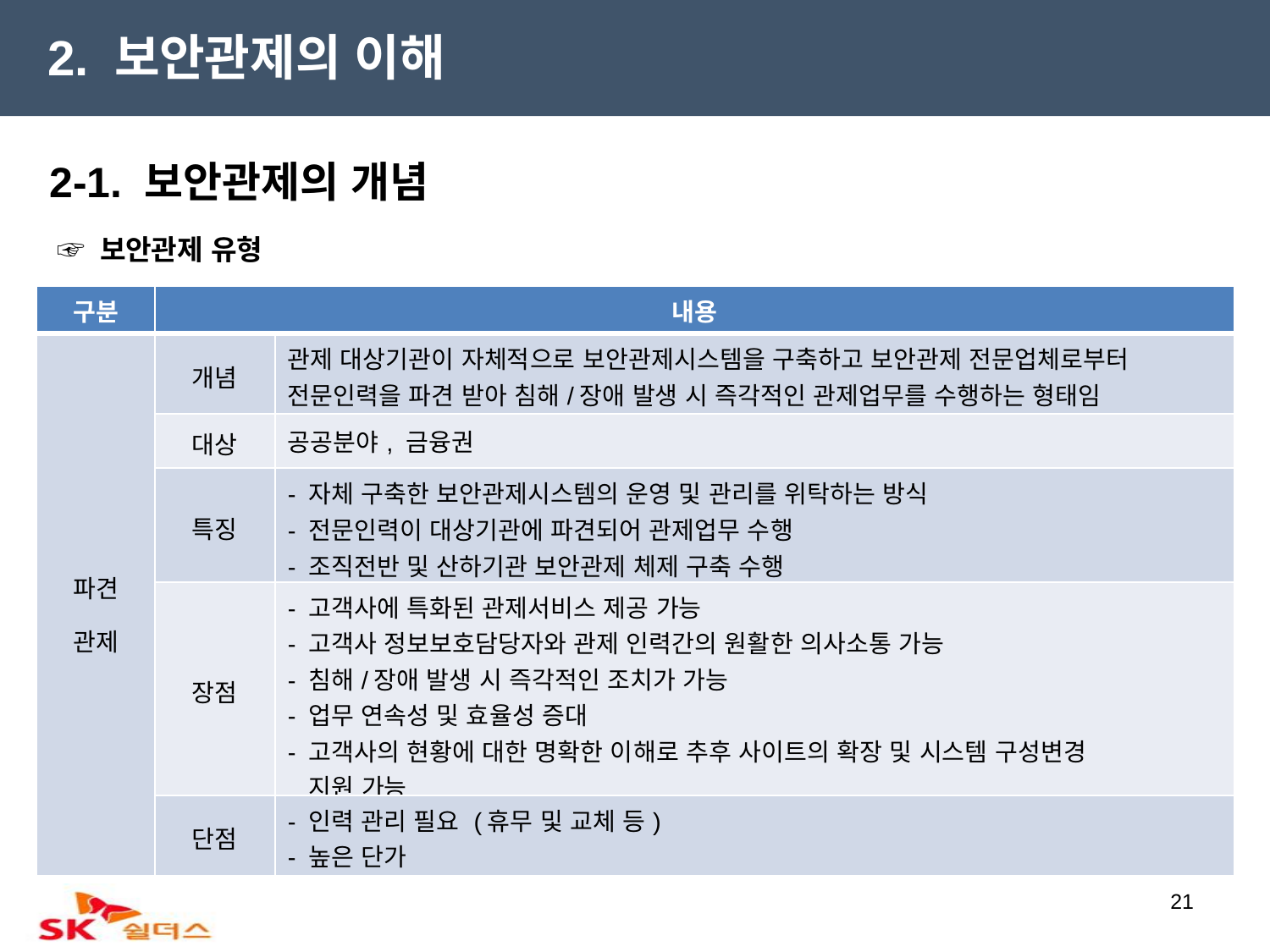

2. 보안관제의 이해
2-1. 보안관제의 개념
 ☞ 보안관제 유형
| 구분 | 내용 |  |
| --- | --- | --- |
| 파견 관제 | 개념 | 관제 대상기관이 자체적으로 보안관제시스템을 구축하고 보안관제 전문업체로부터 전문인력을 파견 받아 침해/장애 발생 시 즉각적인 관제업무를 수행하는 형태임 |
|  | 대상 | 공공분야, 금융권 |
|  | 특징 | - 자체 구축한 보안관제시스템의 운영 및 관리를 위탁하는 방식 - 전문인력이 대상기관에 파견되어 관제업무 수행 - 조직전반 및 산하기관 보안관제 체제 구축 수행 |
|  | 장점 | - 고객사에 특화된 관제서비스 제공 가능 - 고객사 정보보호담당자와 관제 인력간의 원활한 의사소통 가능 - 침해/장애 발생 시 즉각적인 조치가 가능 - 업무 연속성 및 효율성 증대 - 고객사의 현황에 대한 명확한 이해로 추후 사이트의 확장 및 시스템 구성변경 지원 가능 |
|  | 단점 | - 인력 관리 필요 (휴무 및 교체 등) - 높은 단가 |
21